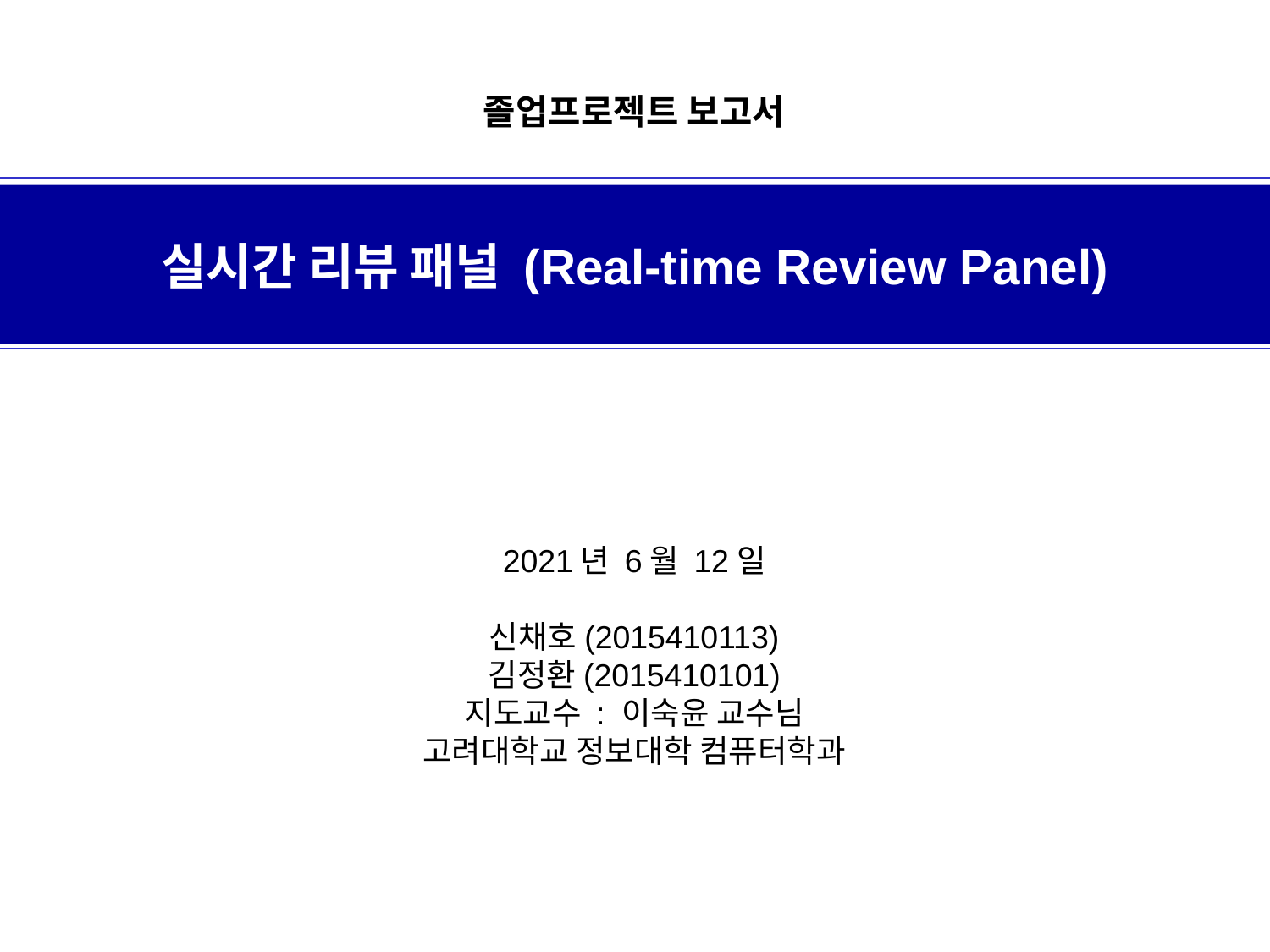

졸업프로젝트 보고서
실시간 리뷰 패널 (Real-time Review Panel)
2021년 6월 12일

신채호(2015410113)
김정환(2015410101)
지도교수 : 이숙윤 교수님
고려대학교 정보대학 컴퓨터학과